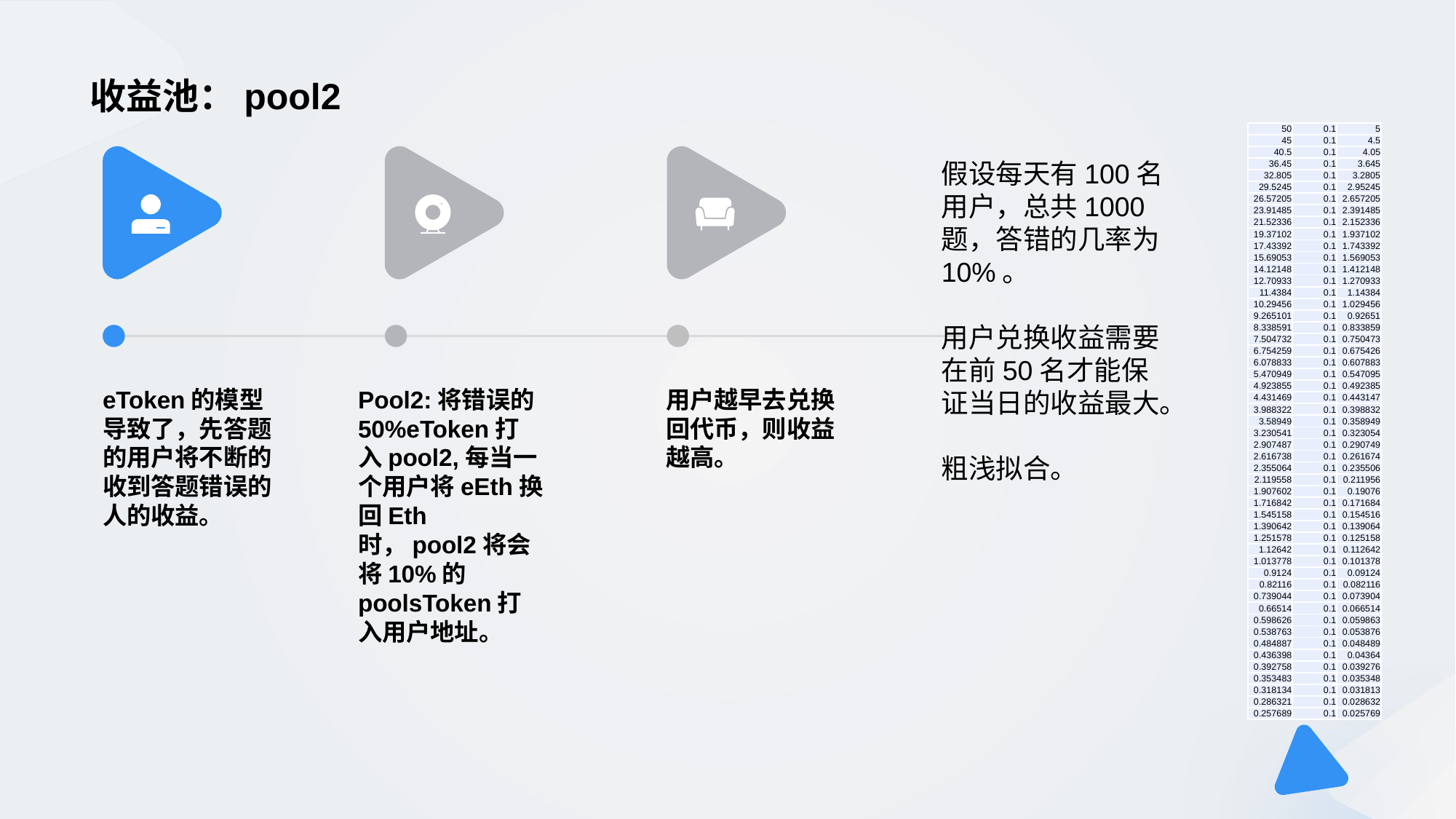

# 收益池：pool2
| 50 | 0.1 | 5 |
| --- | --- | --- |
| 45 | 0.1 | 4.5 |
| 40.5 | 0.1 | 4.05 |
| 36.45 | 0.1 | 3.645 |
| 32.805 | 0.1 | 3.2805 |
| 29.5245 | 0.1 | 2.95245 |
| 26.57205 | 0.1 | 2.657205 |
| 23.91485 | 0.1 | 2.391485 |
| 21.52336 | 0.1 | 2.152336 |
| 19.37102 | 0.1 | 1.937102 |
| 17.43392 | 0.1 | 1.743392 |
| 15.69053 | 0.1 | 1.569053 |
| 14.12148 | 0.1 | 1.412148 |
| 12.70933 | 0.1 | 1.270933 |
| 11.4384 | 0.1 | 1.14384 |
| 10.29456 | 0.1 | 1.029456 |
| 9.265101 | 0.1 | 0.92651 |
| 8.338591 | 0.1 | 0.833859 |
| 7.504732 | 0.1 | 0.750473 |
| 6.754259 | 0.1 | 0.675426 |
| 6.078833 | 0.1 | 0.607883 |
| 5.470949 | 0.1 | 0.547095 |
| 4.923855 | 0.1 | 0.492385 |
| 4.431469 | 0.1 | 0.443147 |
| 3.988322 | 0.1 | 0.398832 |
| 3.58949 | 0.1 | 0.358949 |
| 3.230541 | 0.1 | 0.323054 |
| 2.907487 | 0.1 | 0.290749 |
| 2.616738 | 0.1 | 0.261674 |
| 2.355064 | 0.1 | 0.235506 |
| 2.119558 | 0.1 | 0.211956 |
| 1.907602 | 0.1 | 0.19076 |
| 1.716842 | 0.1 | 0.171684 |
| 1.545158 | 0.1 | 0.154516 |
| 1.390642 | 0.1 | 0.139064 |
| 1.251578 | 0.1 | 0.125158 |
| 1.12642 | 0.1 | 0.112642 |
| 1.013778 | 0.1 | 0.101378 |
| 0.9124 | 0.1 | 0.09124 |
| 0.82116 | 0.1 | 0.082116 |
| 0.739044 | 0.1 | 0.073904 |
| 0.66514 | 0.1 | 0.066514 |
| 0.598626 | 0.1 | 0.059863 |
| 0.538763 | 0.1 | 0.053876 |
| 0.484887 | 0.1 | 0.048489 |
| 0.436398 | 0.1 | 0.04364 |
| 0.392758 | 0.1 | 0.039276 |
| 0.353483 | 0.1 | 0.035348 |
| 0.318134 | 0.1 | 0.031813 |
| 0.286321 | 0.1 | 0.028632 |
| 0.257689 | 0.1 | 0.025769 |
假设每天有100名用户，总共1000题，答错的几率为10%。

用户兑换收益需要在前50名才能保证当日的收益最大。

粗浅拟合。

Pool2:将错误的50%eToken打入pool2,每当一个用户将eEth换回Eth时，pool2将会将10%的poolsToken打入用户地址。
eToken的模型导致了，先答题的用户将不断的收到答题错误的人的收益。
用户越早去兑换回代币，则收益越高。